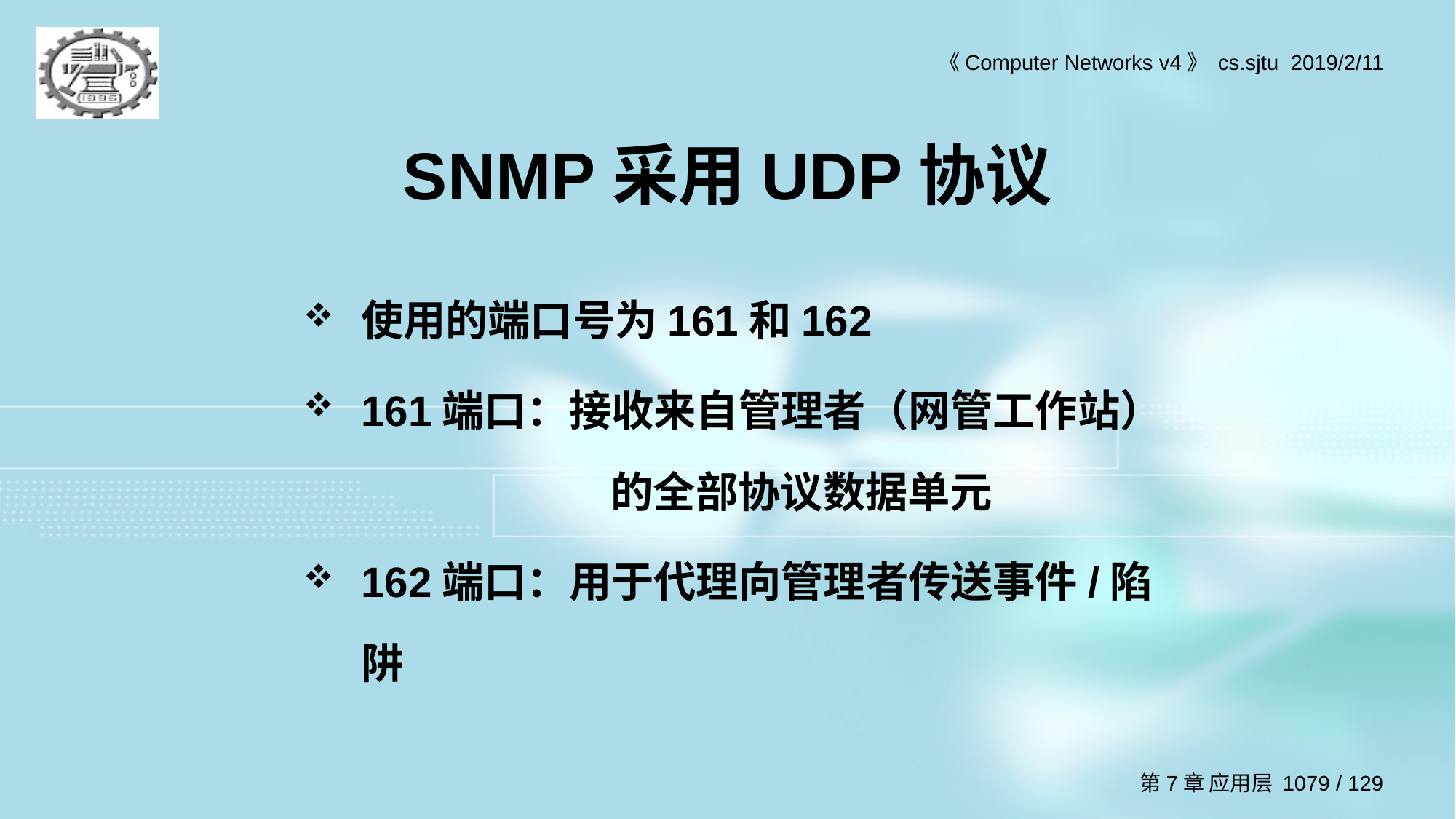

# SNMP采用UDP协议
使用的端口号为161和162
161端口：接收来自管理者（网管工作站）	的全部协议数据单元
162端口：用于代理向管理者传送事件/陷阱